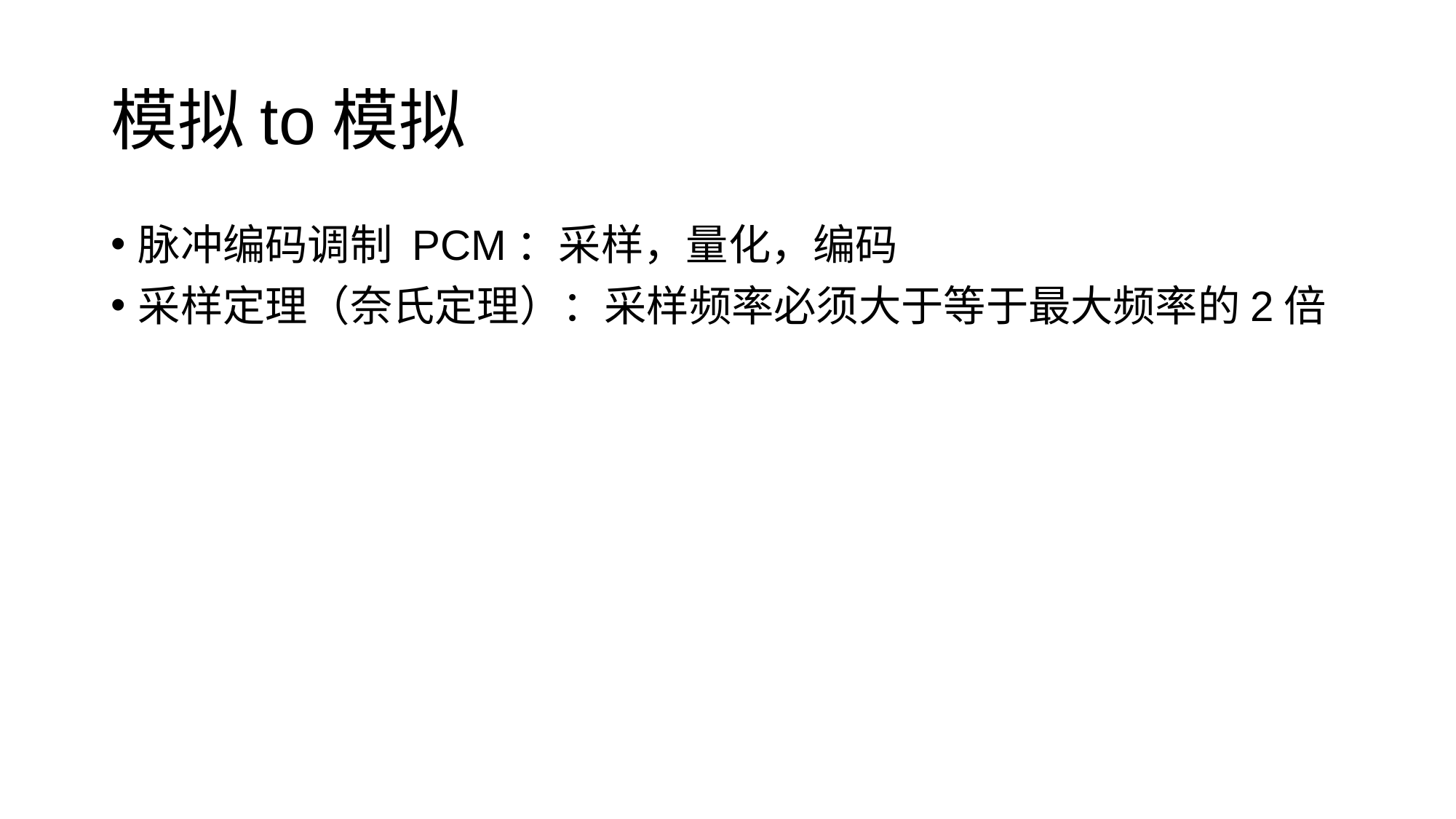

# 模拟to模拟
脉冲编码调制 PCM：采样，量化，编码
采样定理（奈氏定理）：采样频率必须大于等于最大频率的2倍